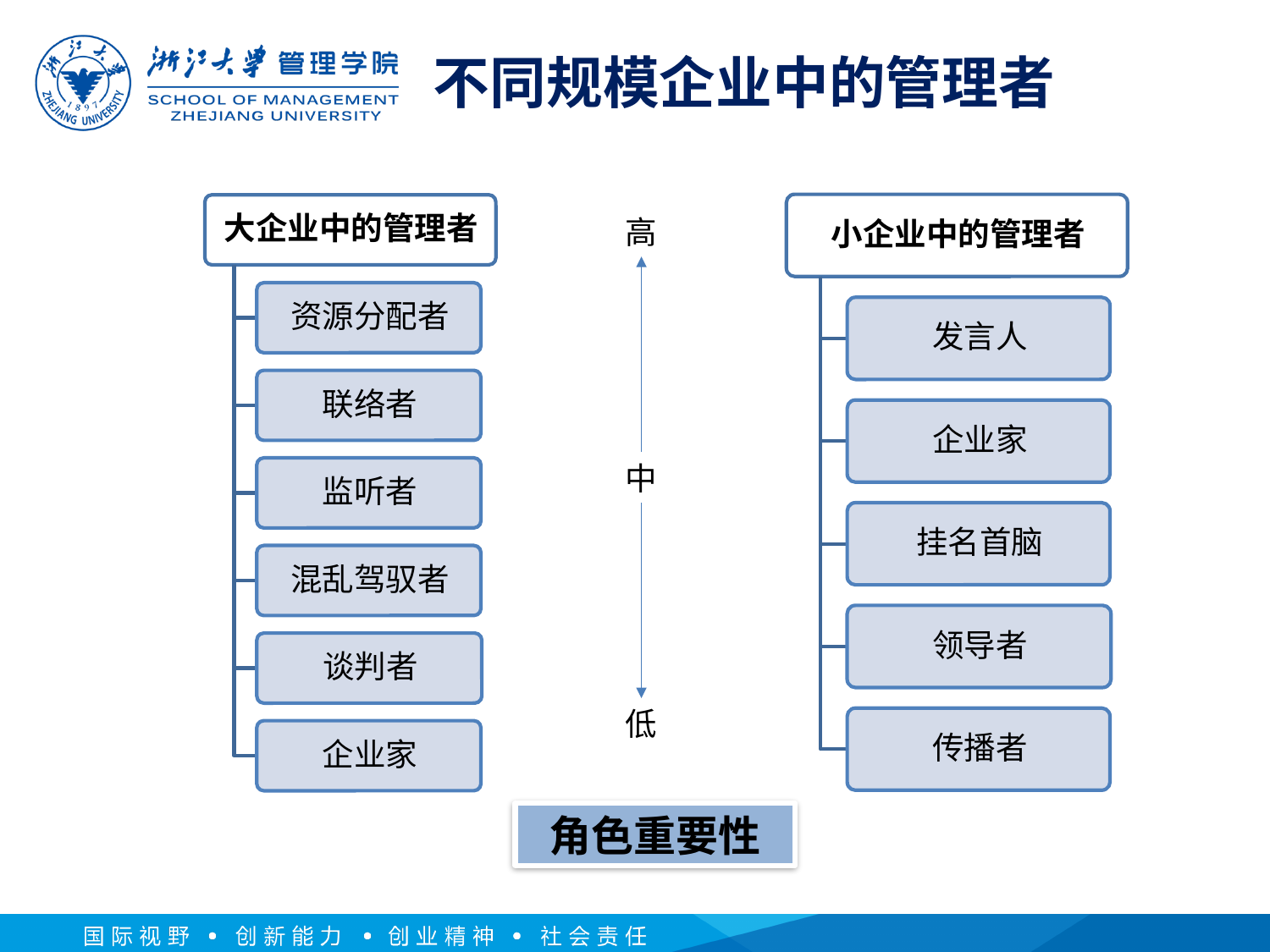

# 不同规模企业中的管理者
小企业中的管理者
发言人
企业家
挂名首脑
领导者
传播者
大企业中的管理者
资源分配者
联络者
监听者
混乱驾驭者
谈判者
企业家
高
中
低
角色重要性